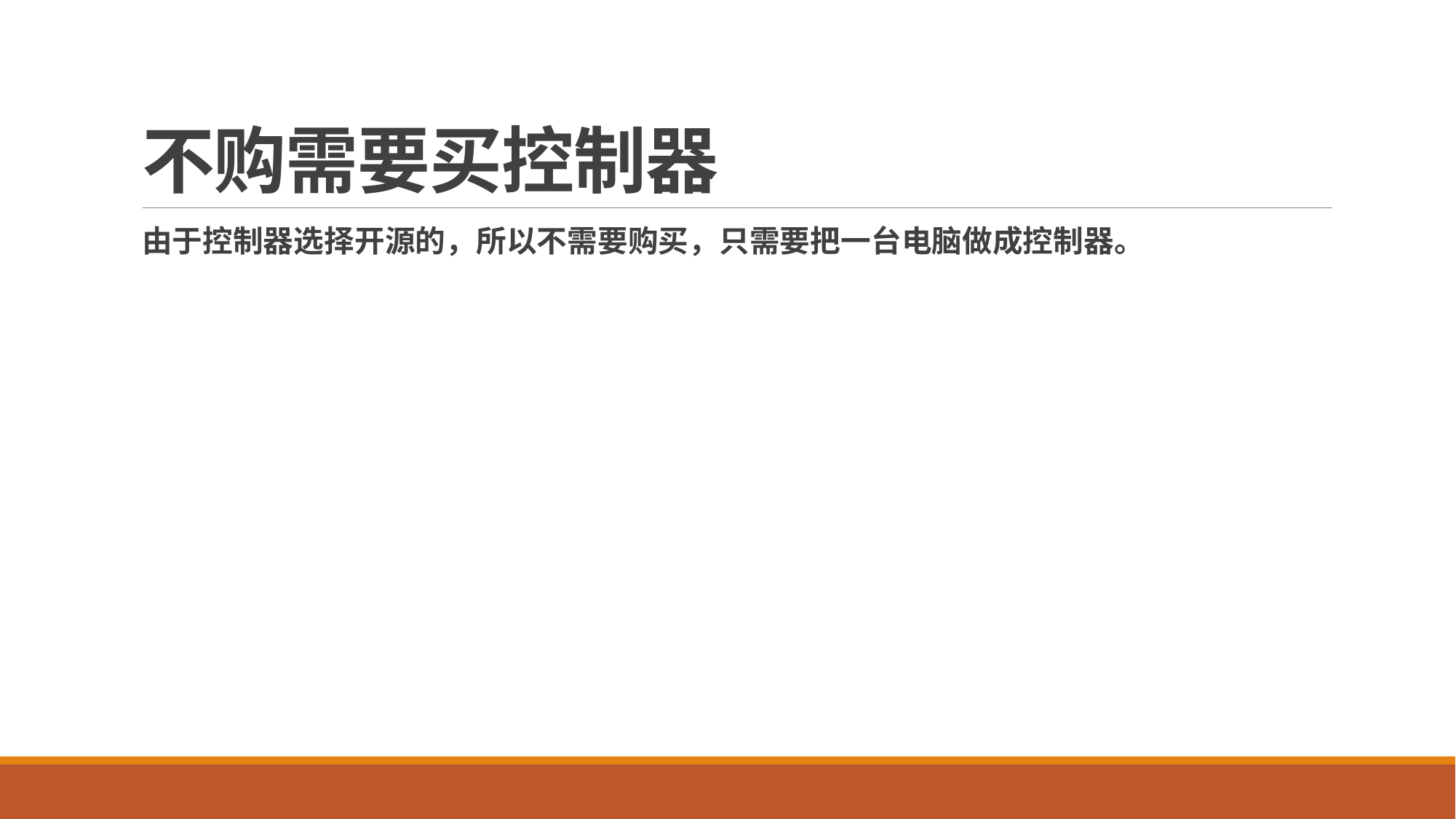

# 不购需要买控制器
由于控制器选择开源的，所以不需要购买，只需要把一台电脑做成控制器。